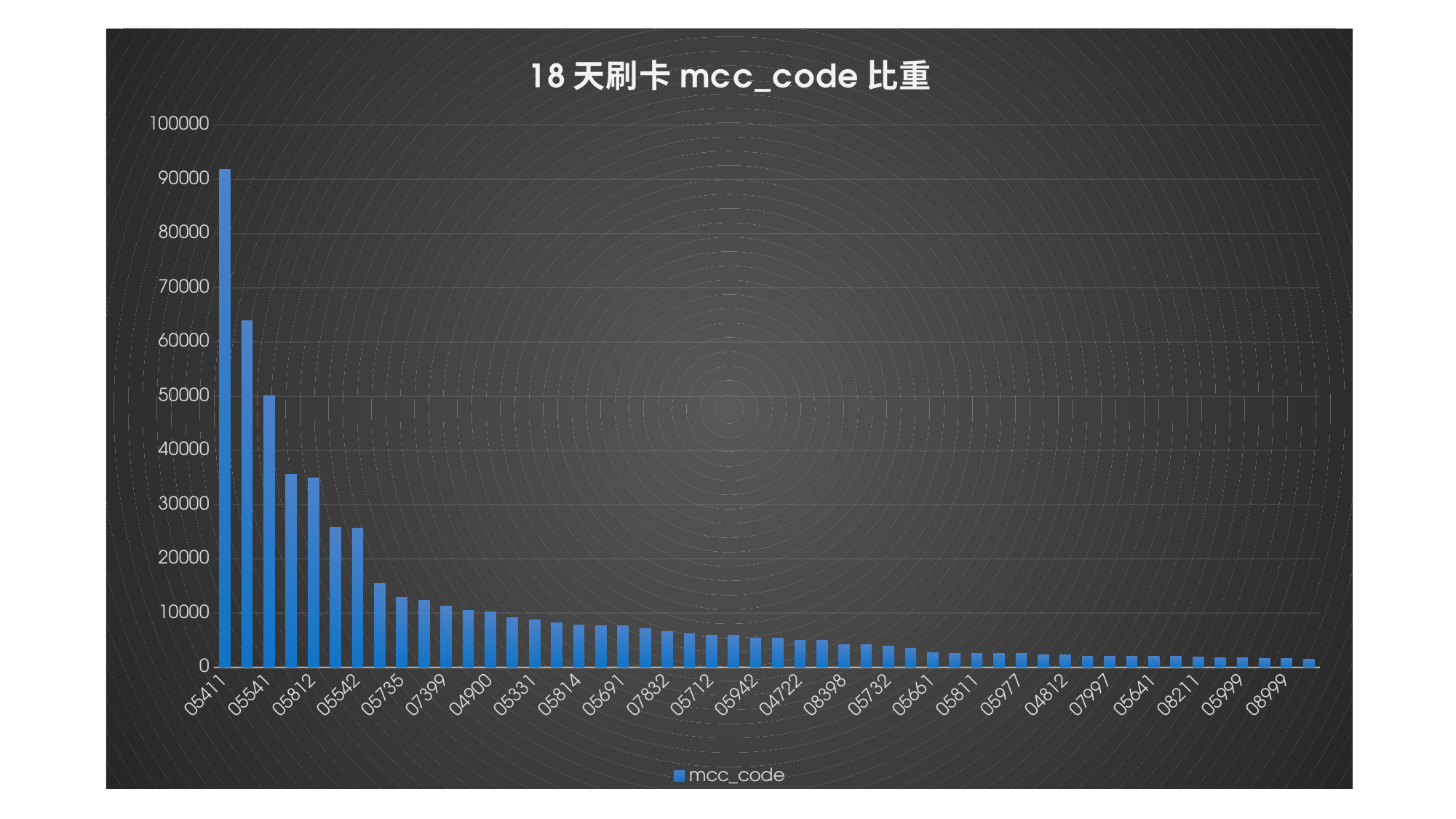

### Chart: 18天刷卡mcc_code比重

| Category | mcc_code |
|---|---|
| 05411 | 91829.0 |
| 05311 | 63917.0 |
| 05541 | 50069.0 |
| 00020 | 35652.0 |
| 05812 | 34868.0 |
| 06300 | 25825.0 |
| 05542 | 25720.0 |
| 04784 | 15412.0 |
| 05735 | 12870.0 |
| 04112 | 12321.0 |
| 07399 | 11302.0 |
| 04814 | 10507.0 |
| 04900 | 10200.0 |
| 05499 | 9196.0 |
| 05331 | 8753.0 |
| 07011 | 8214.0 |
| 05814 | 7761.0 |
| 05912 | 7713.0 |
| 05691 | 7691.0 |
| 05399 | 7184.0 |
| 07832 | 6577.0 |
| 04121 | 6237.0 |
| 05712 | 5926.0 |
| 05621 | 5891.0 |
| 05942 | 5366.0 |
| 05965 | 5360.0 |
| 04722 | 5060.0 |
| 05941 | 4943.0 |
| 08398 | 4236.0 |
| 05309 | 4203.0 |
| 05732 | 3864.0 |
| 00017 | 3483.0 |
| 05661 | 2663.0 |
| 04899 | 2635.0 |
| 05811 | 2615.0 |
| 09399 | 2559.0 |
| 05977 | 2525.0 |
| 00023 | 2294.0 |
| 04812 | 2266.0 |
| 04011 | 2102.0 |
| 07997 | 2080.0 |
| 05699 | 2077.0 |
| 05641 | 2044.0 |
| 05963 | 1983.0 |
| 08211 | 1877.0 |
| 07538 | 1808.0 |
| 05999 | 1762.0 |
| 05462 | 1690.0 |
| 08999 | 1605.0 |
| 05045 | 1531.0 |